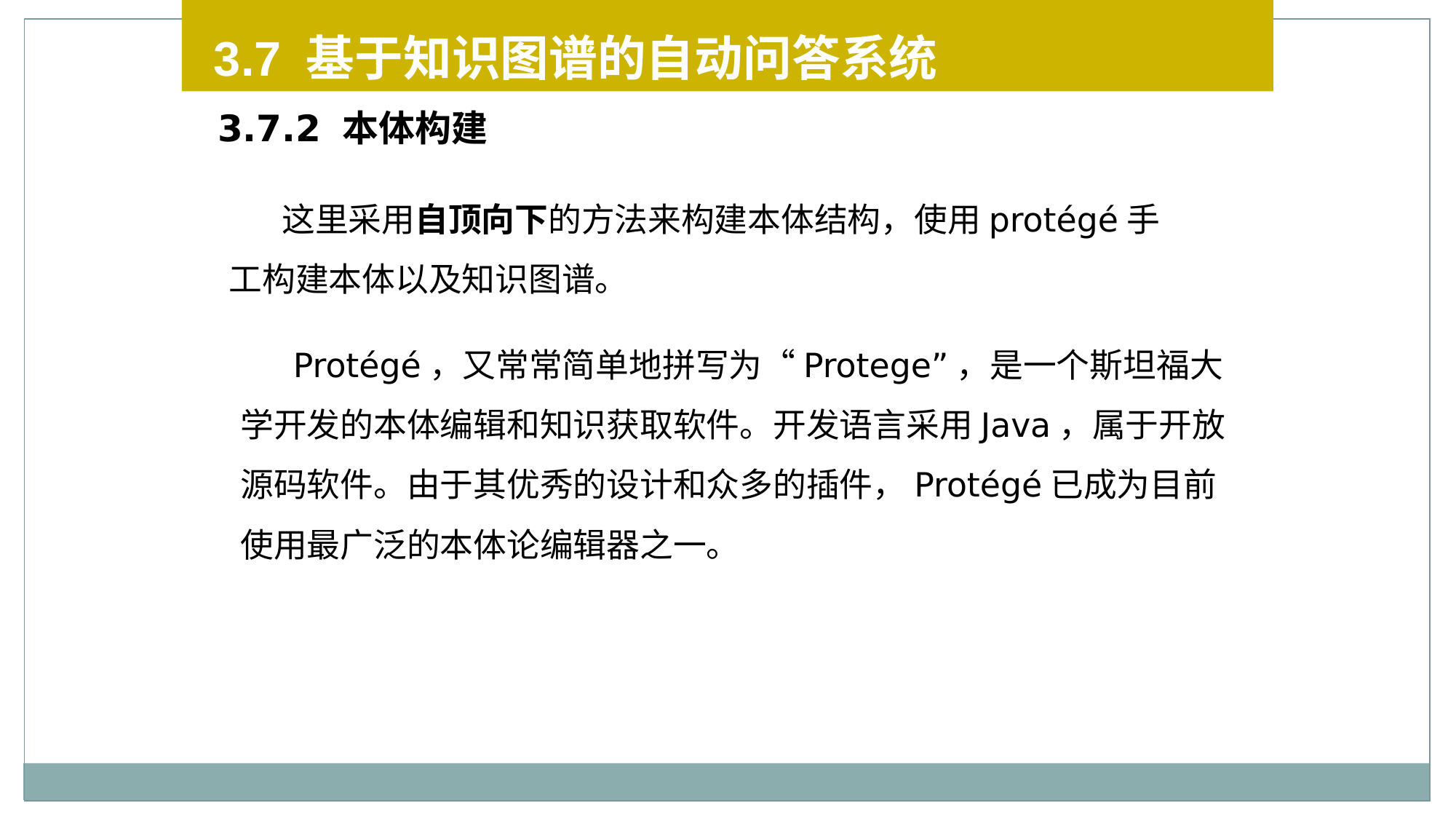

3.7 基于知识图谱的自动问答系统
3.7.2 本体构建
      这里采用自顶向下的方法来构建本体结构，使用protégé手工构建本体以及知识图谱。
     Protégé，又常常简单地拼写为“Protege”，是一个斯坦福大学开发的本体编辑和知识获取软件。开发语言采用Java，属于开放源码软件。由于其优秀的设计和众多的插件，Protégé已成为目前使用最广泛的本体论编辑器之一。